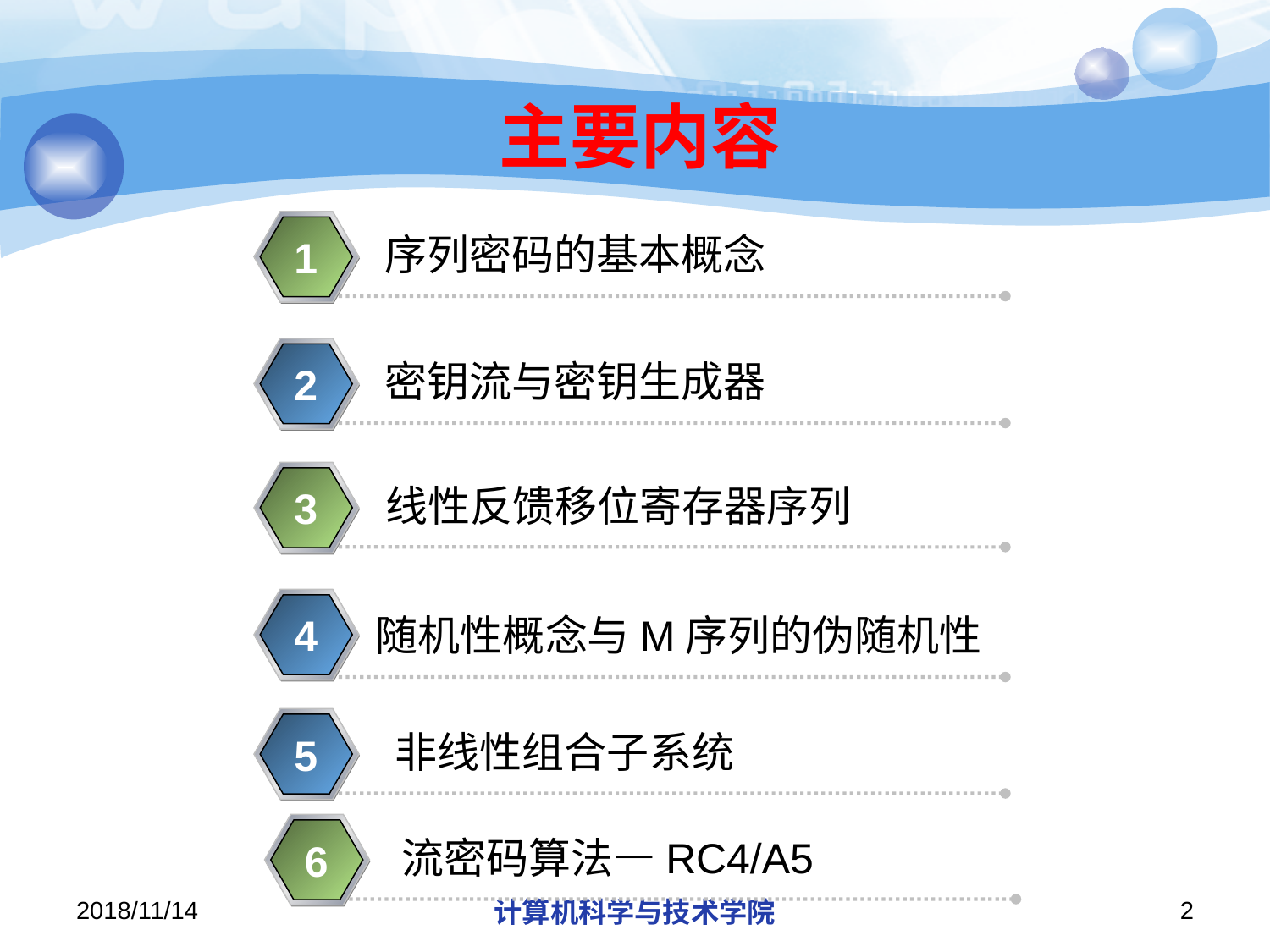

# 主要内容

序列密码的基本概念
1

密钥流与密钥生成器
2

线性反馈移位寄存器序列
3

4
随机性概念与M序列的伪随机性

非线性组合子系统
5

流密码算法—RC4/A5
6
2018/11/14
计算机科学与技术学院
2